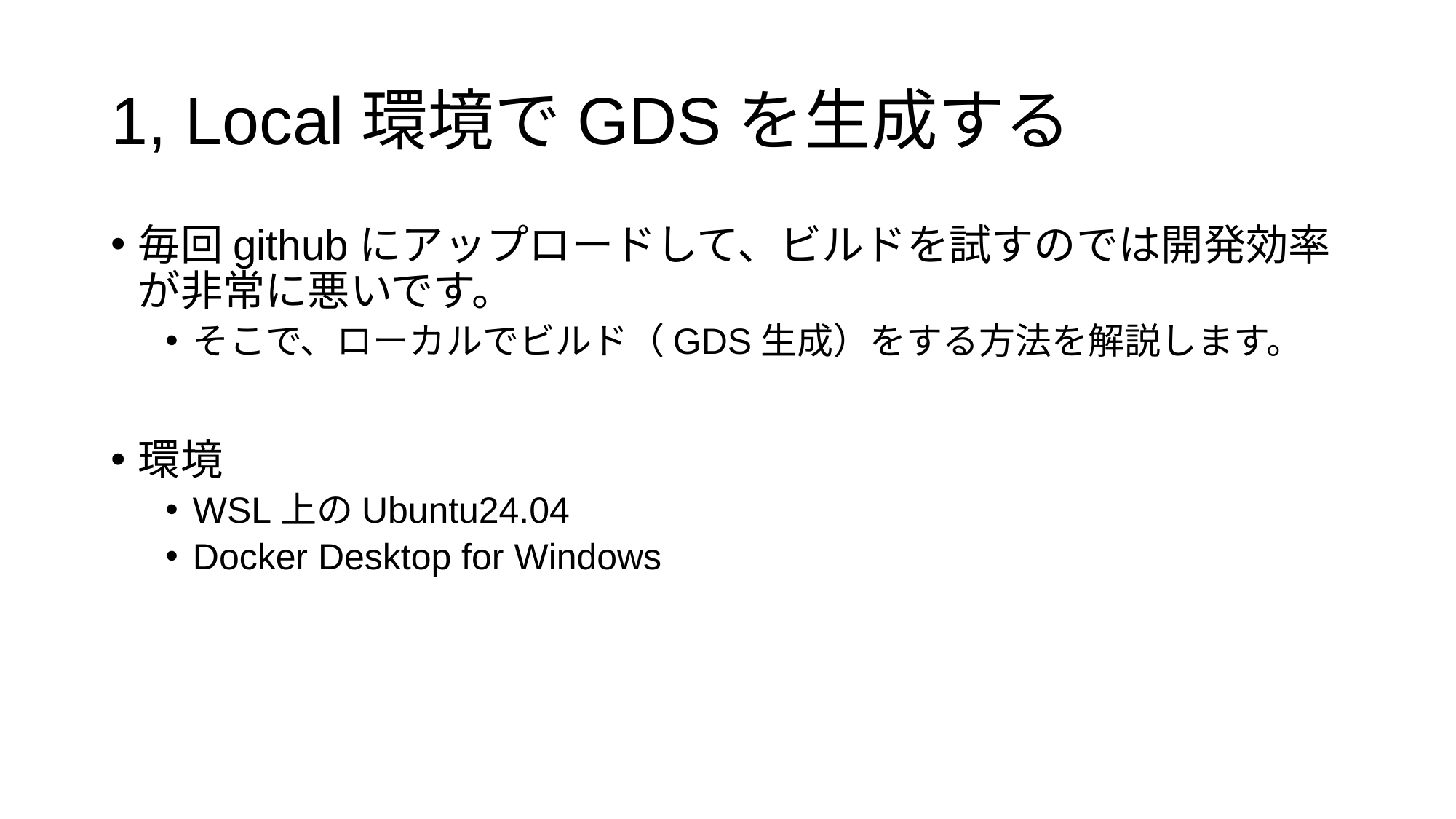

# 1, Local環境でGDSを生成する
毎回githubにアップロードして、ビルドを試すのでは開発効率が非常に悪いです。
そこで、ローカルでビルド（GDS生成）をする方法を解説します。

環境
WSL上のUbuntu24.04
Docker Desktop for Windows